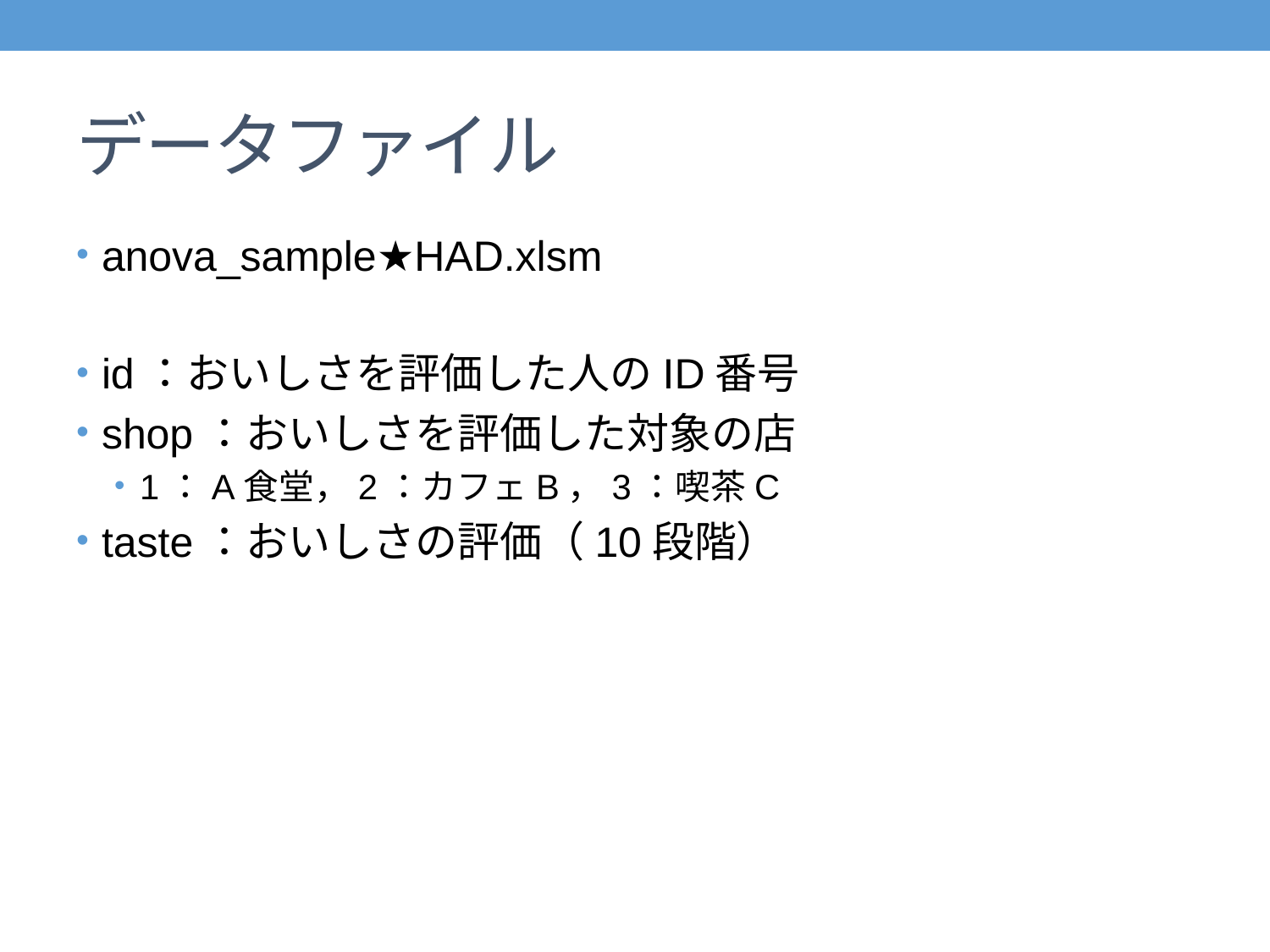

# データファイル
anova_sample★HAD.xlsm

id：おいしさを評価した人のID番号
shop：おいしさを評価した対象の店
1：A食堂，2：カフェB，3：喫茶C
taste：おいしさの評価（10段階）